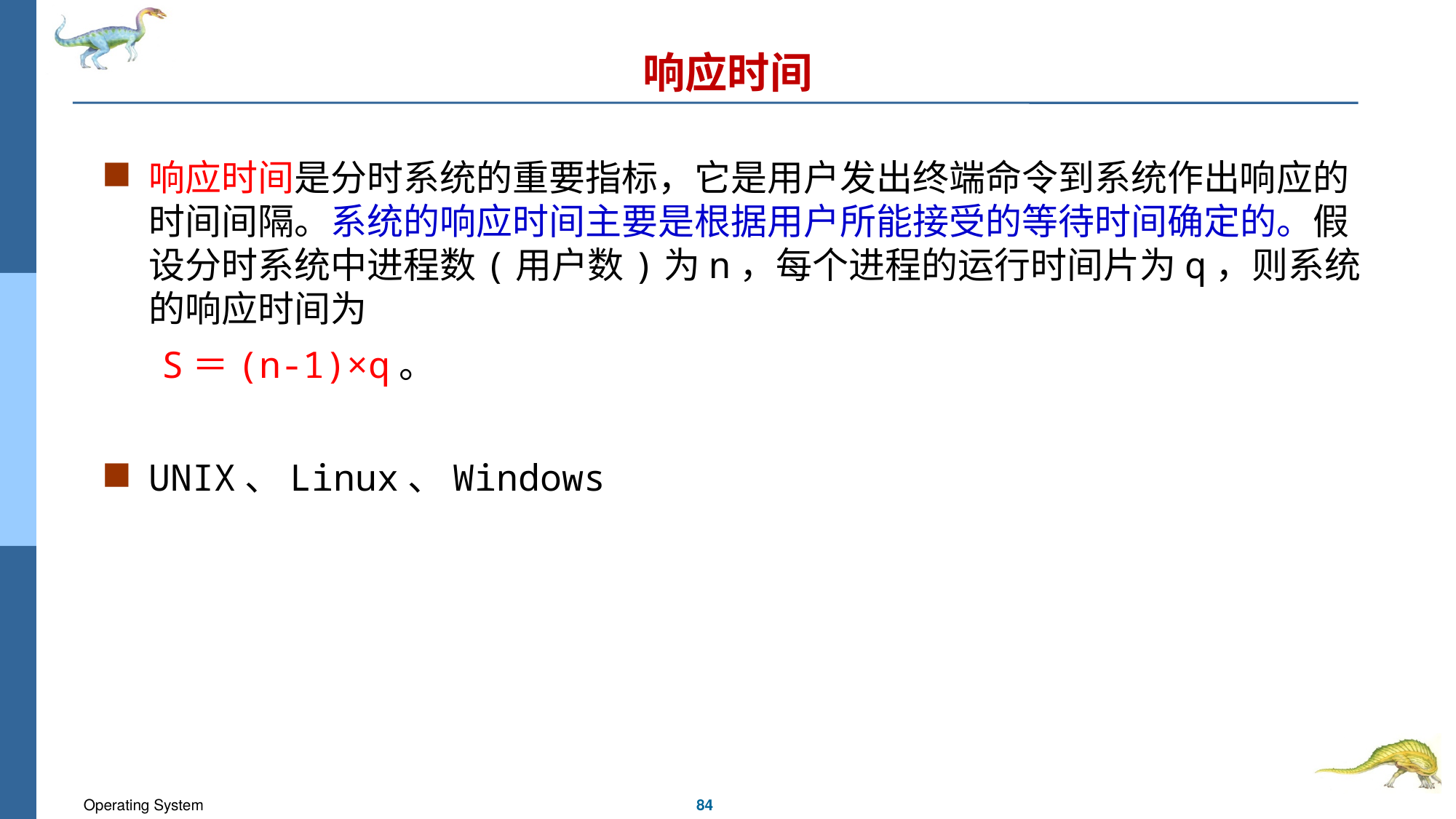

# 响应时间
响应时间是分时系统的重要指标，它是用户发出终端命令到系统作出响应的时间间隔。系统的响应时间主要是根据用户所能接受的等待时间确定的。假设分时系统中进程数(用户数)为n，每个进程的运行时间片为q，则系统的响应时间为
S＝(n-1)×q。

UNIX、Linux、Windows